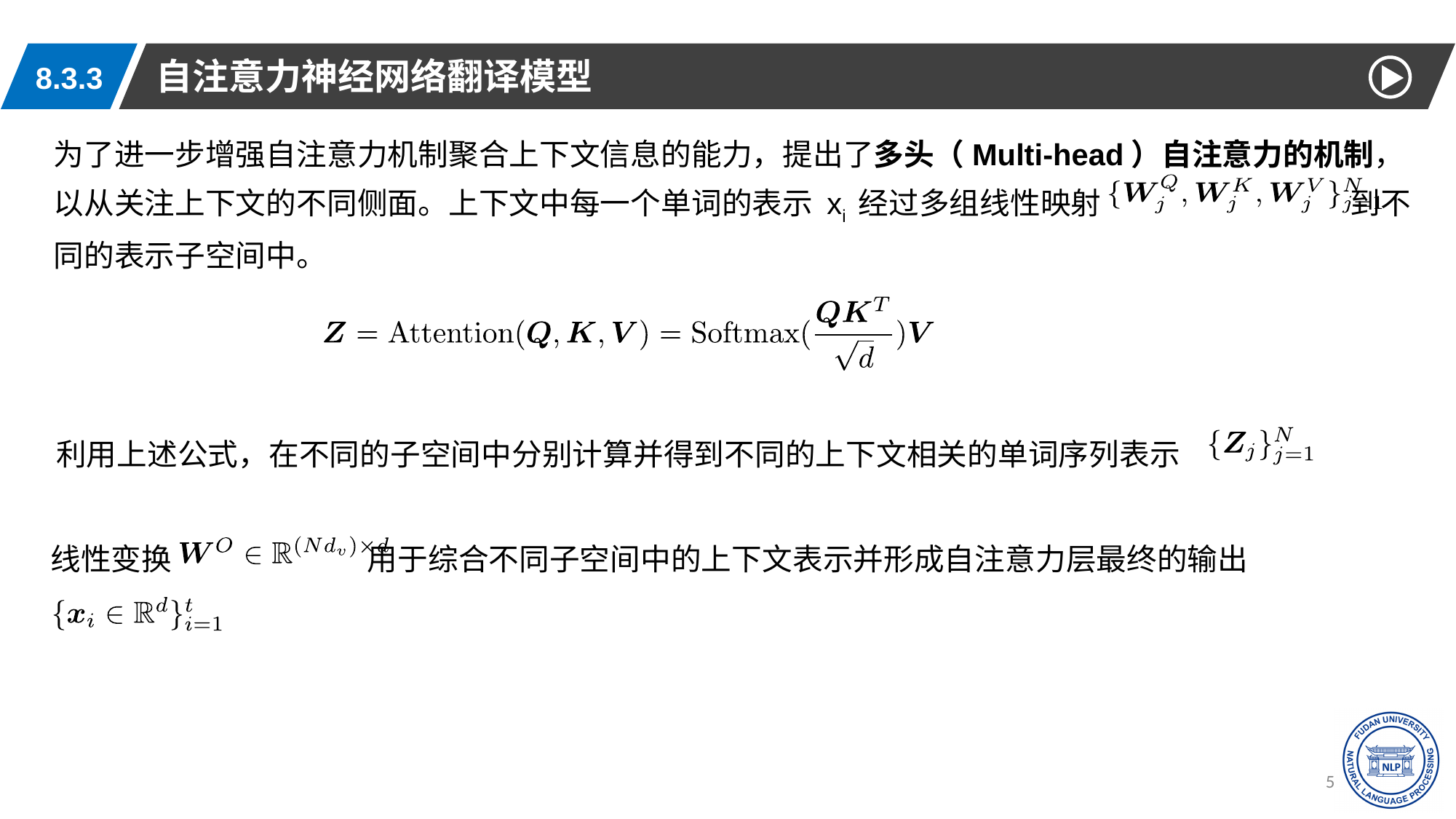

自注意力神经网络翻译模型
8.3.3

为了进一步增强自注意力机制聚合上下文信息的能力，提出了多头（Multi-head）自注意力的机制，以从关注上下文的不同侧面。上下文中每一个单词的表示 xi 经过多组线性映射                                     到不同的表示子空间中。

利用上述公式，在不同的子空间中分别计算并得到不同的上下文相关的单词序列表示

线性变换                             用于综合不同子空间中的上下文表示并形成自注意力层最终的输出

58